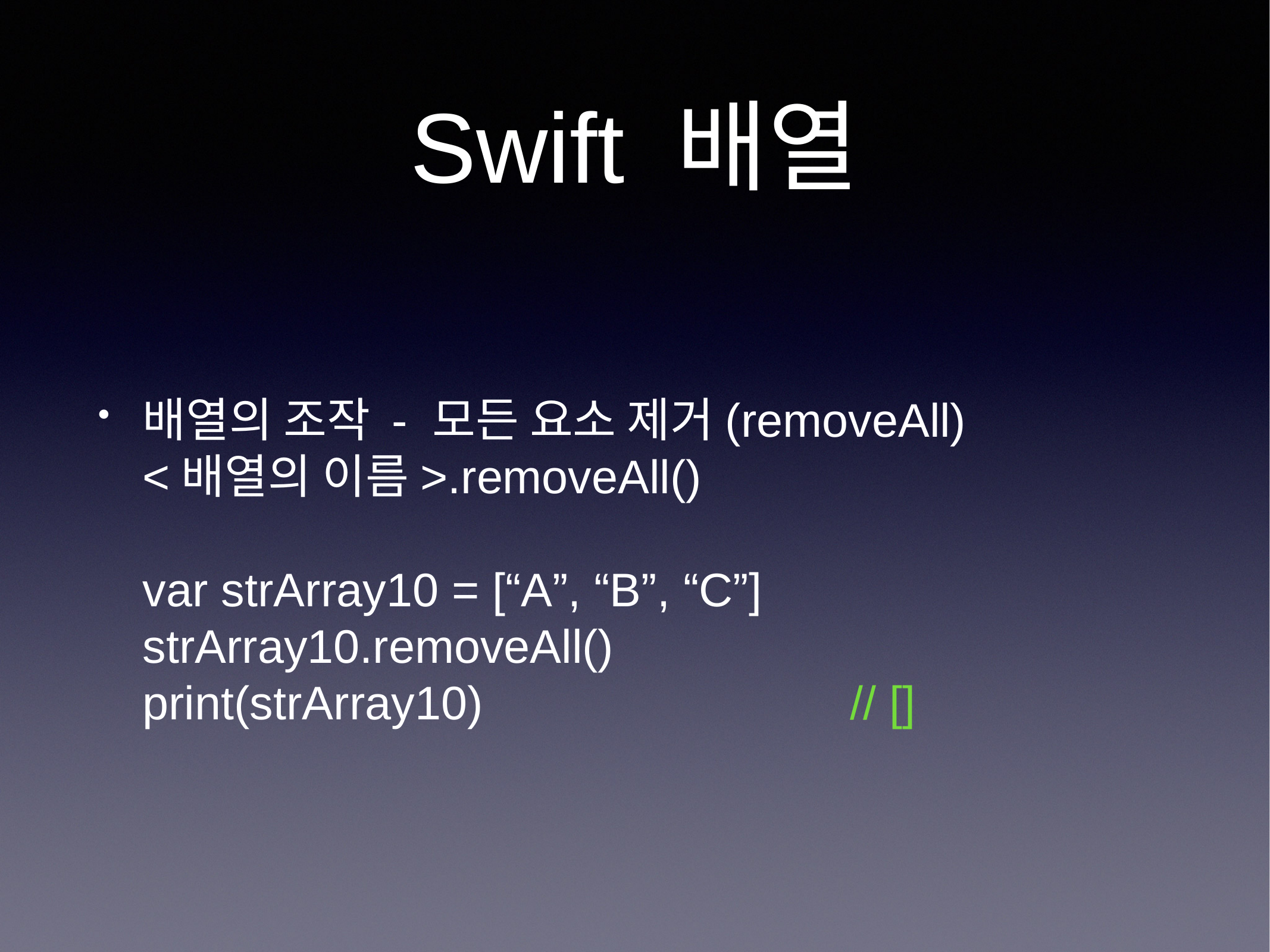

# Swift 배열
배열의 조작 - 모든 요소 제거(removeAll)
<배열의 이름>.removeAll()
var strArray10 = [“A”, “B”, “C”]
strArray10.removeAll()
print(strArray10)                            // []